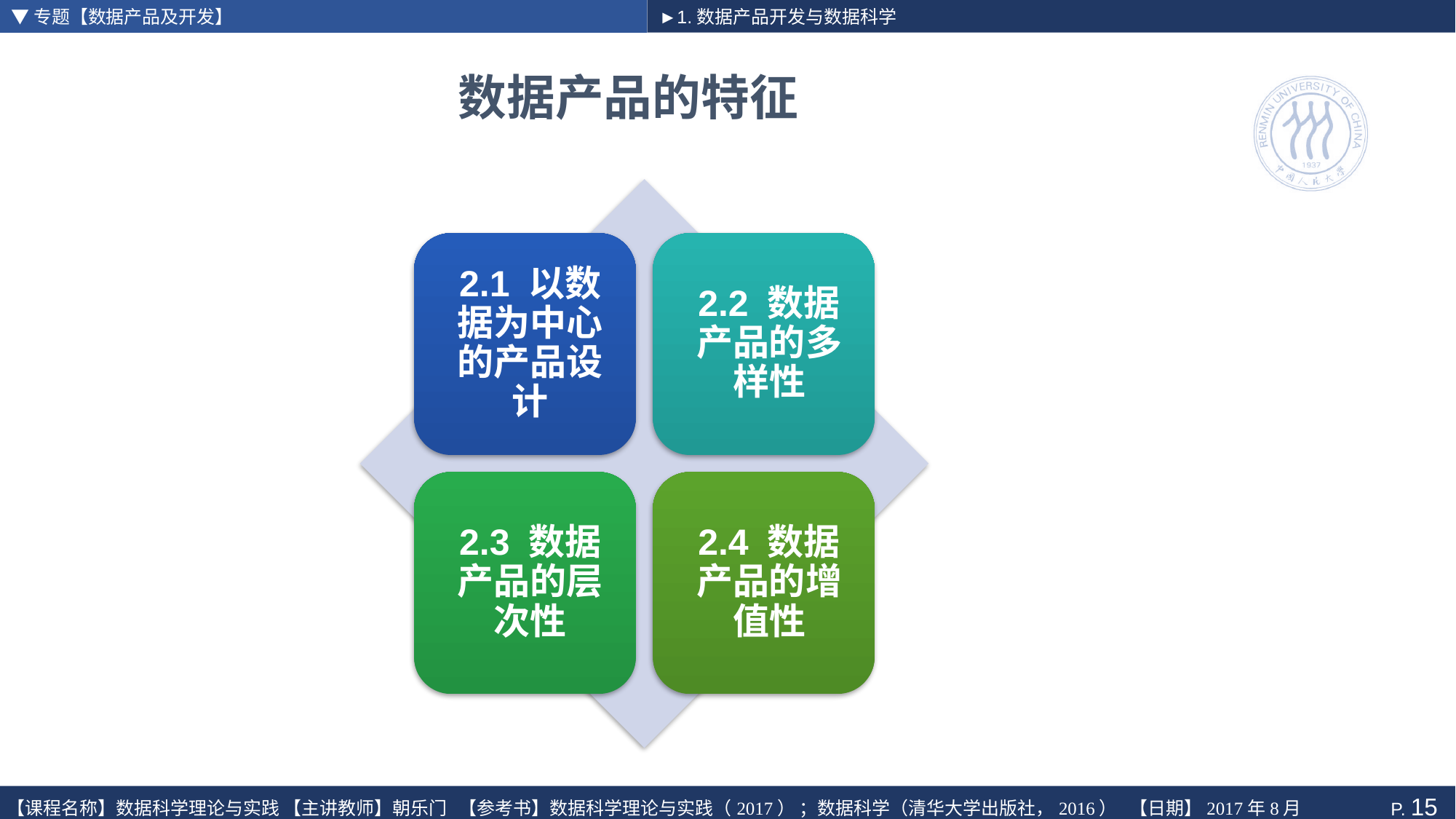

▼专题【数据产品及开发】
►1.数据产品开发与数据科学
# 数据产品的特征
2.1 以数据为中心的产品设计
2.2 数据产品的多样性
2.3 数据产品的层次性
2.4 数据产品的增值性